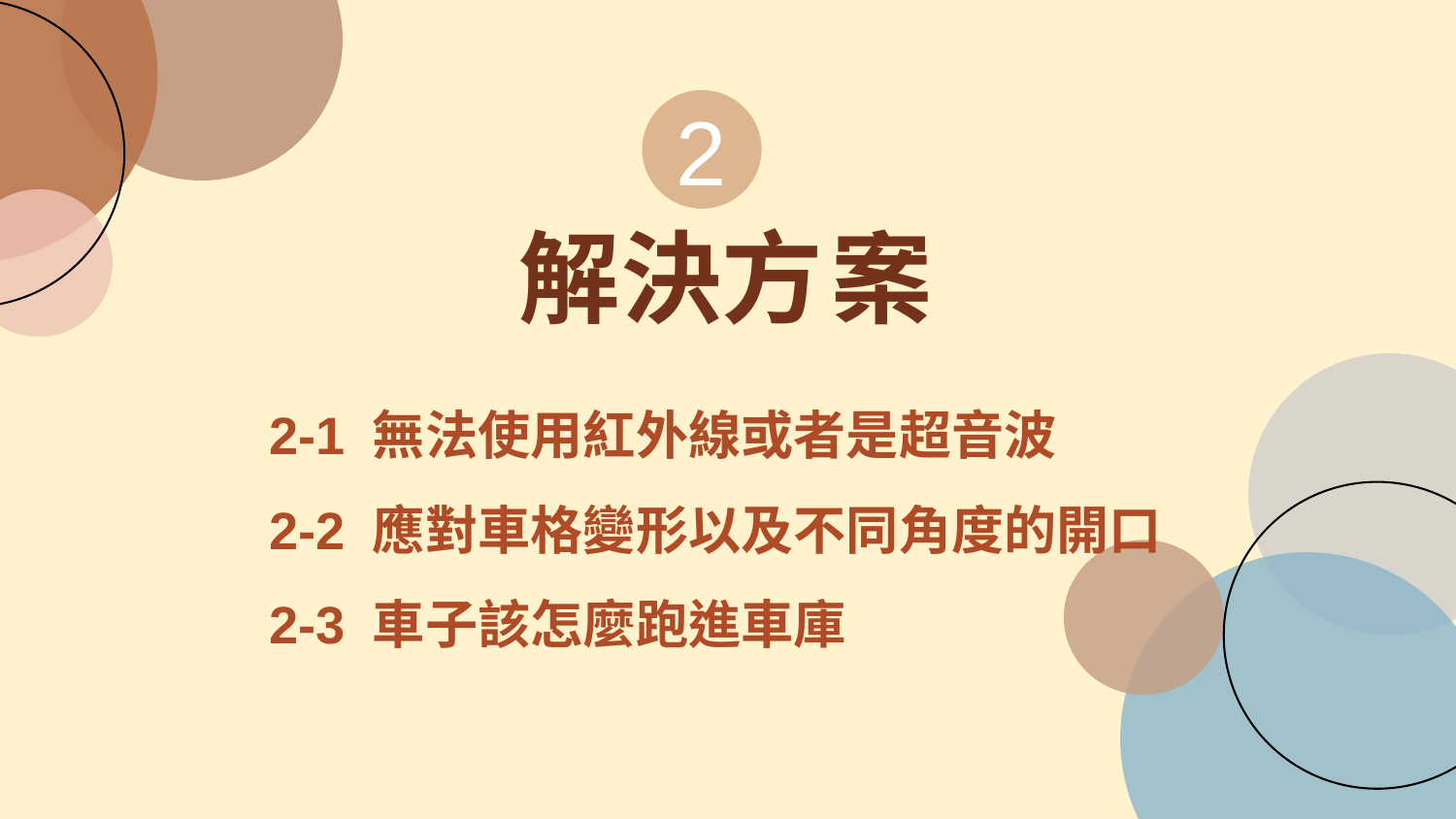

2

  解決方 案

2-1 無法使用紅外線或者是超音波
2-2 應對車格變形以及不同角度的開口
2-3 車子該怎麼跑進車庫